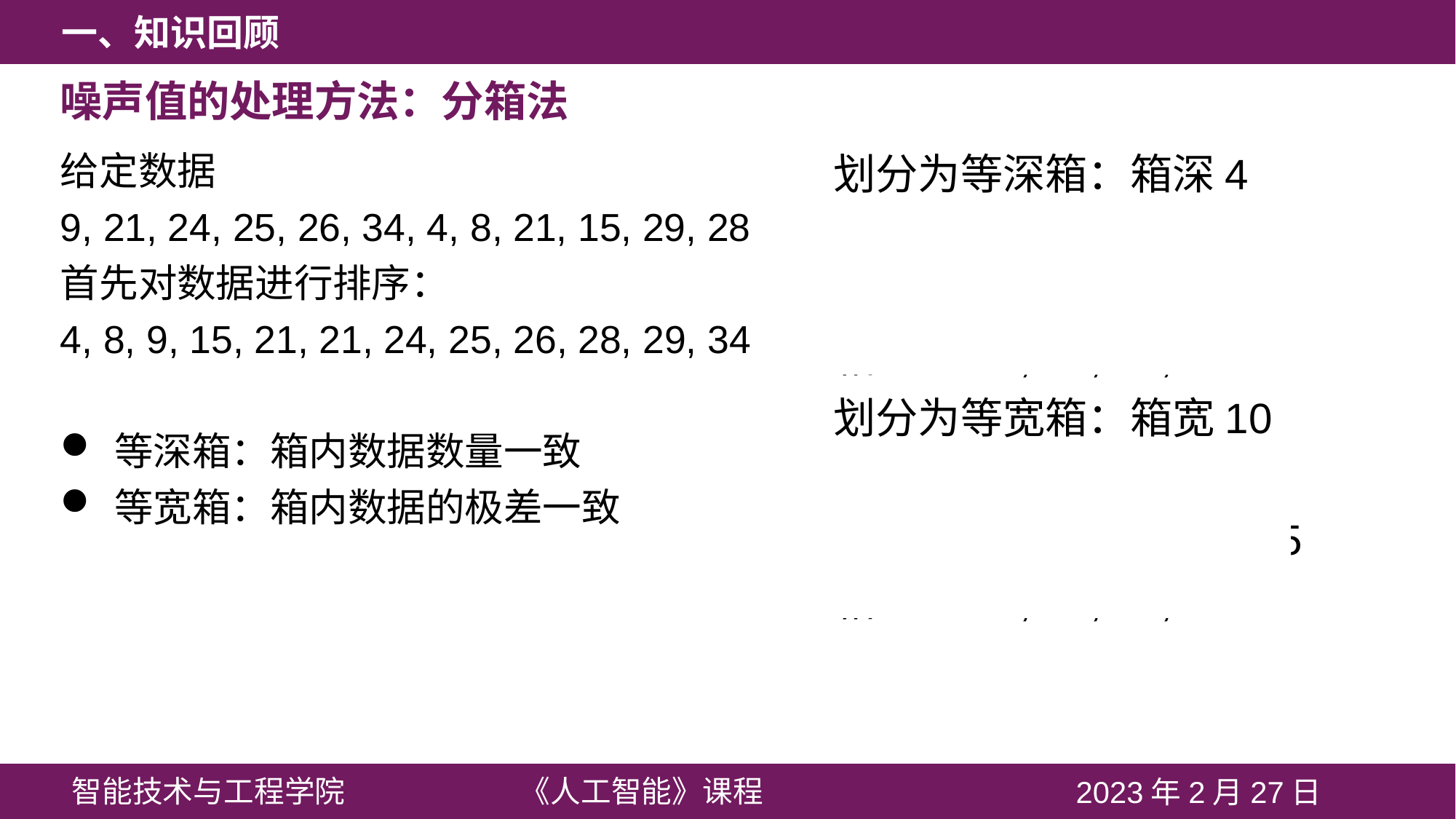

噪声值的处理方法：分箱法
给定数据
9, 21, 24, 25, 26, 34, 4, 8, 21, 15, 29, 28
首先对数据进行排序：
4, 8, 9, 15, 21, 21, 24, 25, 26, 28, 29, 34

等深箱：箱内数据数量一致
等宽箱：箱内数据的极差一致
划分为等深箱：箱深4
箱1：4, 8, 9, 15
箱2：21, 21, 24, 25
箱3：26, 28, 29, 34
划分为等宽箱：箱宽10
箱1：4 , 8, 9
箱2：15, 21, 21, 24, 25
箱3：26, 28, 29, 34